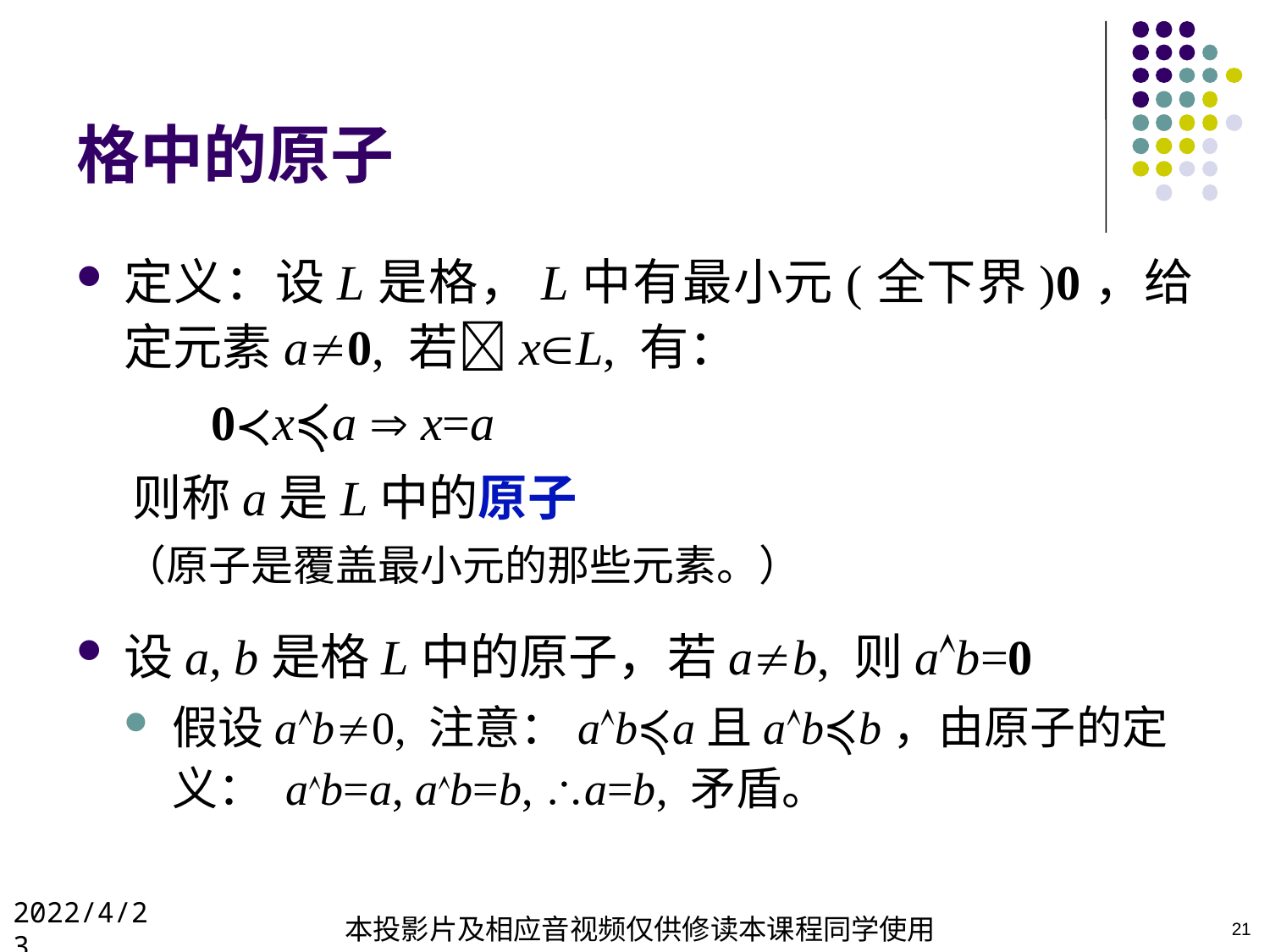

21
# 格中的原子
定义：设L是格，L中有最小元(全下界)0，给定元素a≠0, 若∀x∈L, 有：
           0≺x≼a ⇒ x=a
    则称a是L中的原子
（原子是覆盖最小元的那些元素。）
设a, b是格L中的原子，若a≠b, 则a∧b=0
假设a∧b≠0, 注意：a∧b≼a且a∧b≼b，由原子的定义： a∧b=a, a∧b=b, ∴a=b, 矛盾。
2022/4/23
本投影片及相应音视频仅供修读本课程同学使用